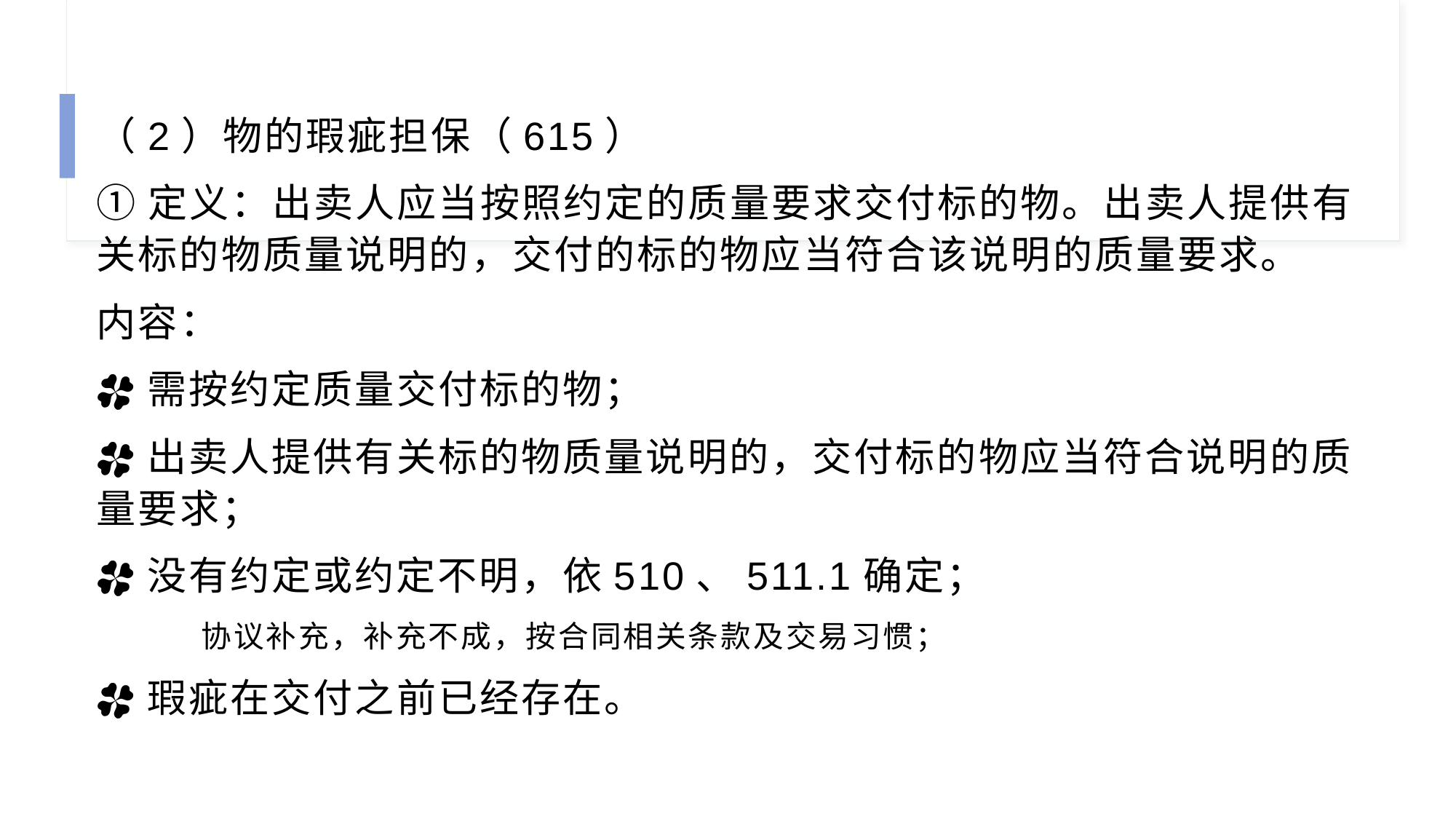

（2）物的瑕疵担保（615）
①定义：出卖人应当按照约定的质量要求交付标的物。出卖人提供有关标的物质量说明的，交付的标的物应当符合该说明的质量要求。
内容：
🍀需按约定质量交付标的物；
🍀出卖人提供有关标的物质量说明的，交付标的物应当符合说明的质量要求；
🍀没有约定或约定不明，依510、511.1确定；
           协议补充，补充不成，按合同相关条款及交易习惯；
🍀瑕疵在交付之前已经存在。